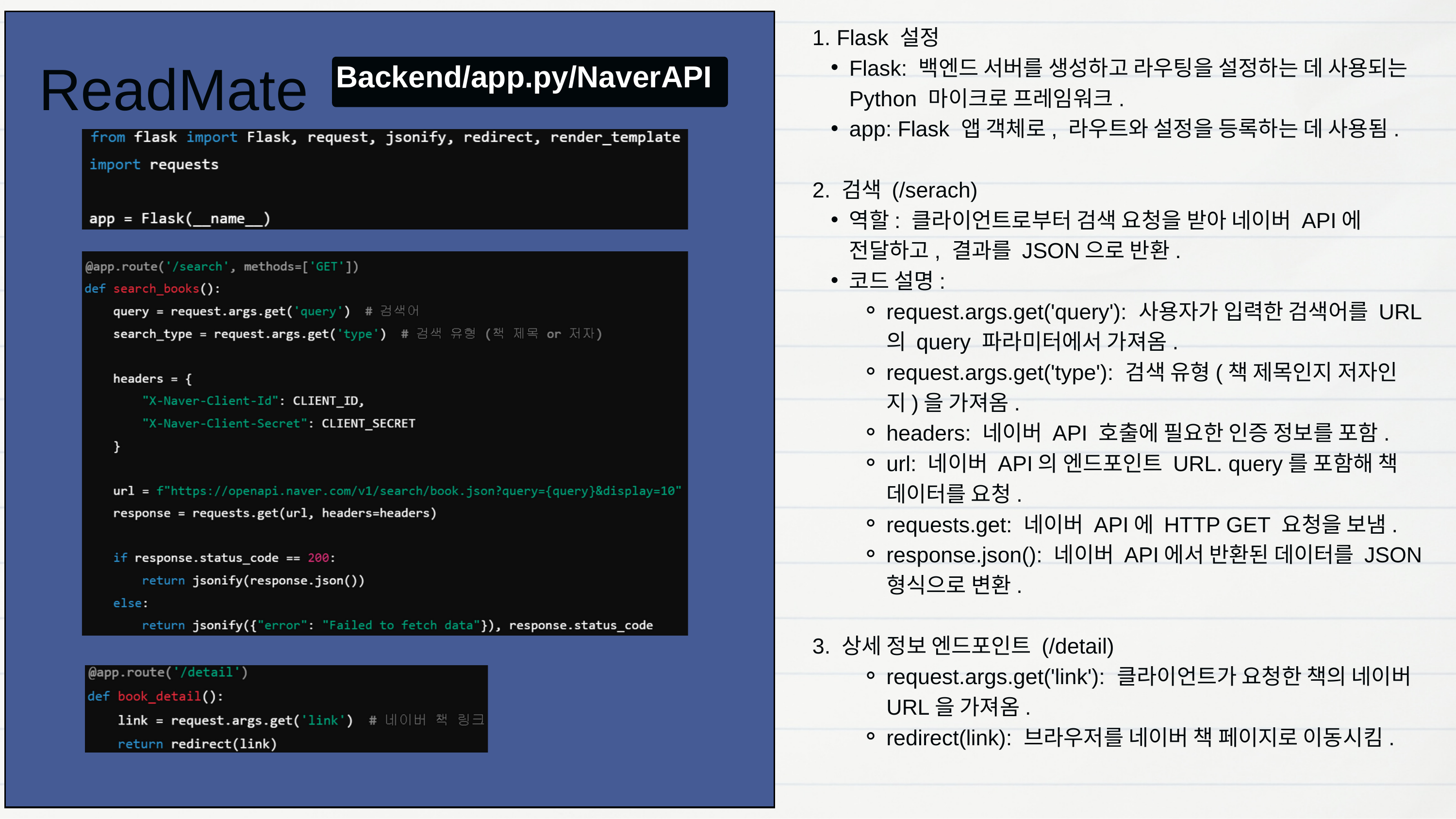

1. Flask 설정
Flask: 백엔드 서버를 생성하고 라우팅을 설정하는 데 사용되는 Python 마이크로 프레임워크.
app: Flask 앱 객체로, 라우트와 설정을 등록하는 데 사용됨.

2. 검색 (/serach)
역할: 클라이언트로부터 검색 요청을 받아 네이버 API에 전달하고, 결과를 JSON으로 반환.
코드 설명:
request.args.get('query'): 사용자가 입력한 검색어를 URL의 query 파라미터에서 가져옴.
request.args.get('type'): 검색 유형(책 제목인지 저자인지)을 가져옴.
headers: 네이버 API 호출에 필요한 인증 정보를 포함.
url: 네이버 API의 엔드포인트 URL. query를 포함해 책 데이터를 요청.
requests.get: 네이버 API에 HTTP GET 요청을 보냄.
response.json(): 네이버 API에서 반환된 데이터를 JSON 형식으로 변환.

3. 상세 정보 엔드포인트 (/detail)
request.args.get('link'): 클라이언트가 요청한 책의 네이버 URL을 가져옴.
redirect(link): 브라우저를 네이버 책 페이지로 이동시킴.

 ReadMate

Backend/app.py/NaverAPI